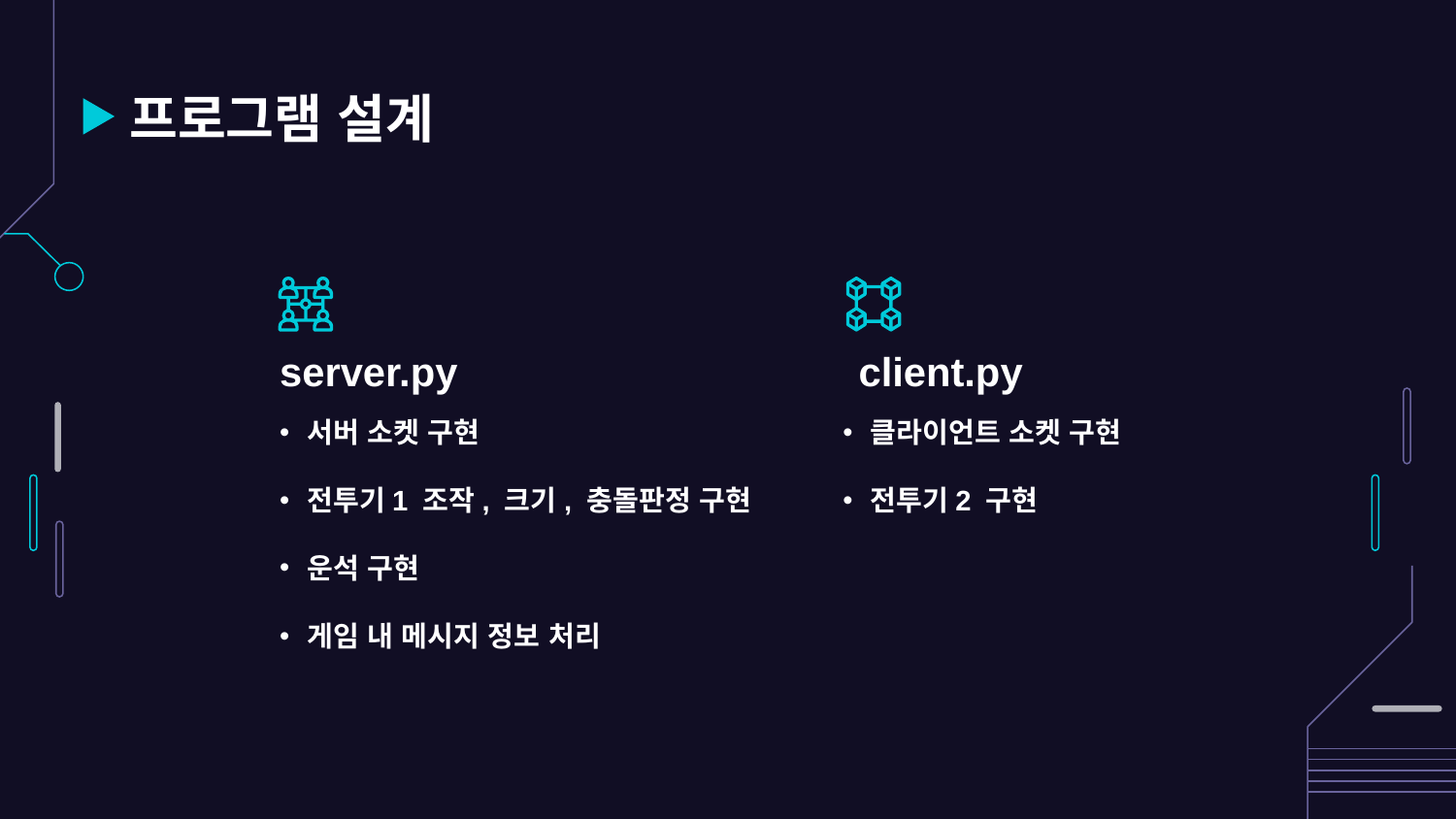

# 프로그램 설계

server.py
client.py
서버 소켓 구현

전투기1 조작, 크기, 충돌판정 구현

운석 구현

게임 내 메시지 정보 처리

클라이언트 소켓 구현

전투기2 구현